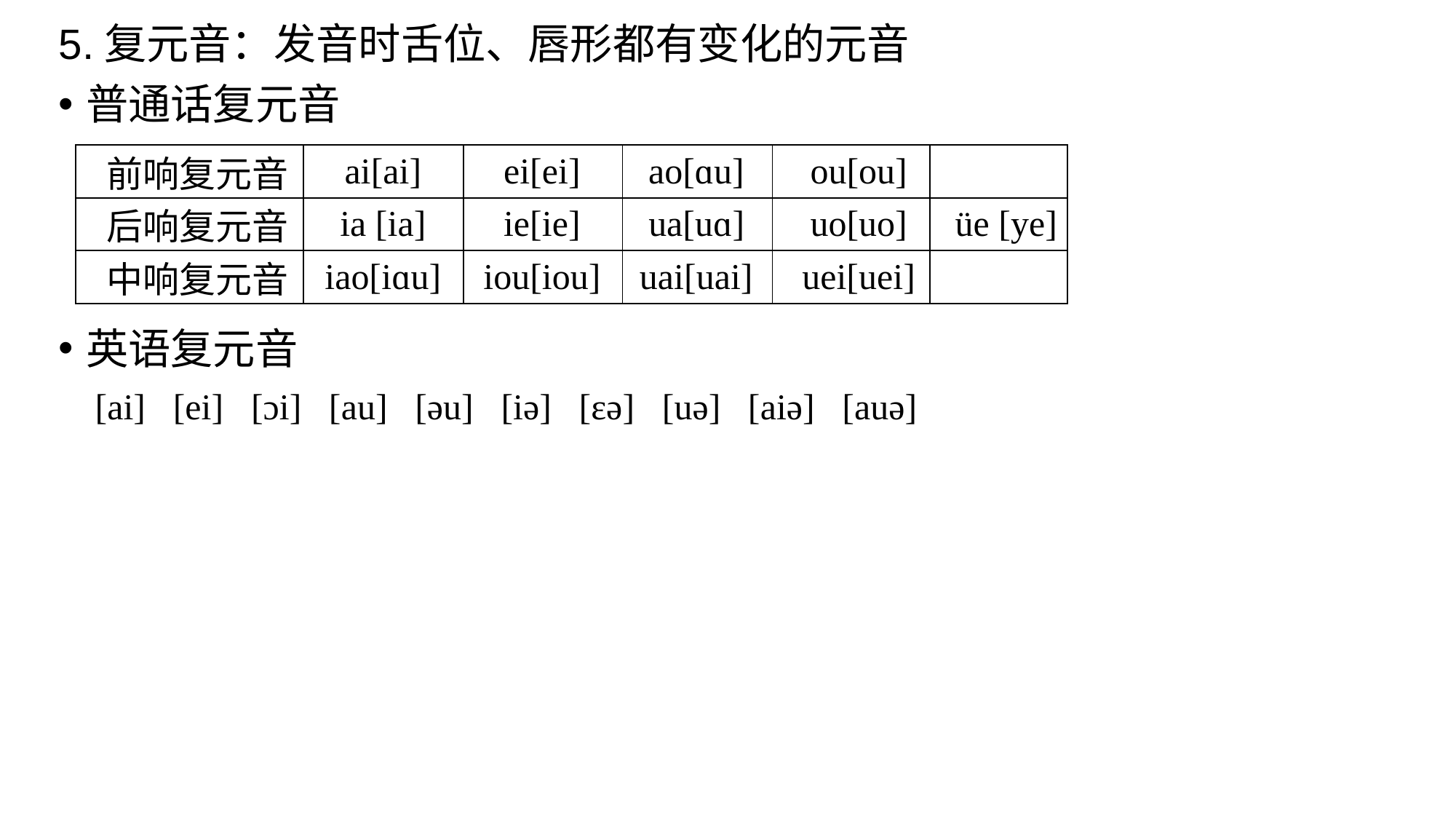

5.复元音：发音时舌位、唇形都有变化的元音
普通话复元音

英语复元音
    [ai]   [ei]   [ɔi]   [au]   [əu]   [iə]   [ɛə]   [uə]   [aiə]   [auə]

| 前响复元音 | ai[ai] | ei[ei] | ao[ɑu] | ou[ou] |  |
| --- | --- | --- | --- | --- | --- |
| 后响复元音 | ia [ia] | ie[ie] | ua[uɑ] | uo[uo] | üe [ye] |
| 中响复元音 | iao[iɑu] | iou[iou] | uai[uai] | uei[uei] |  |